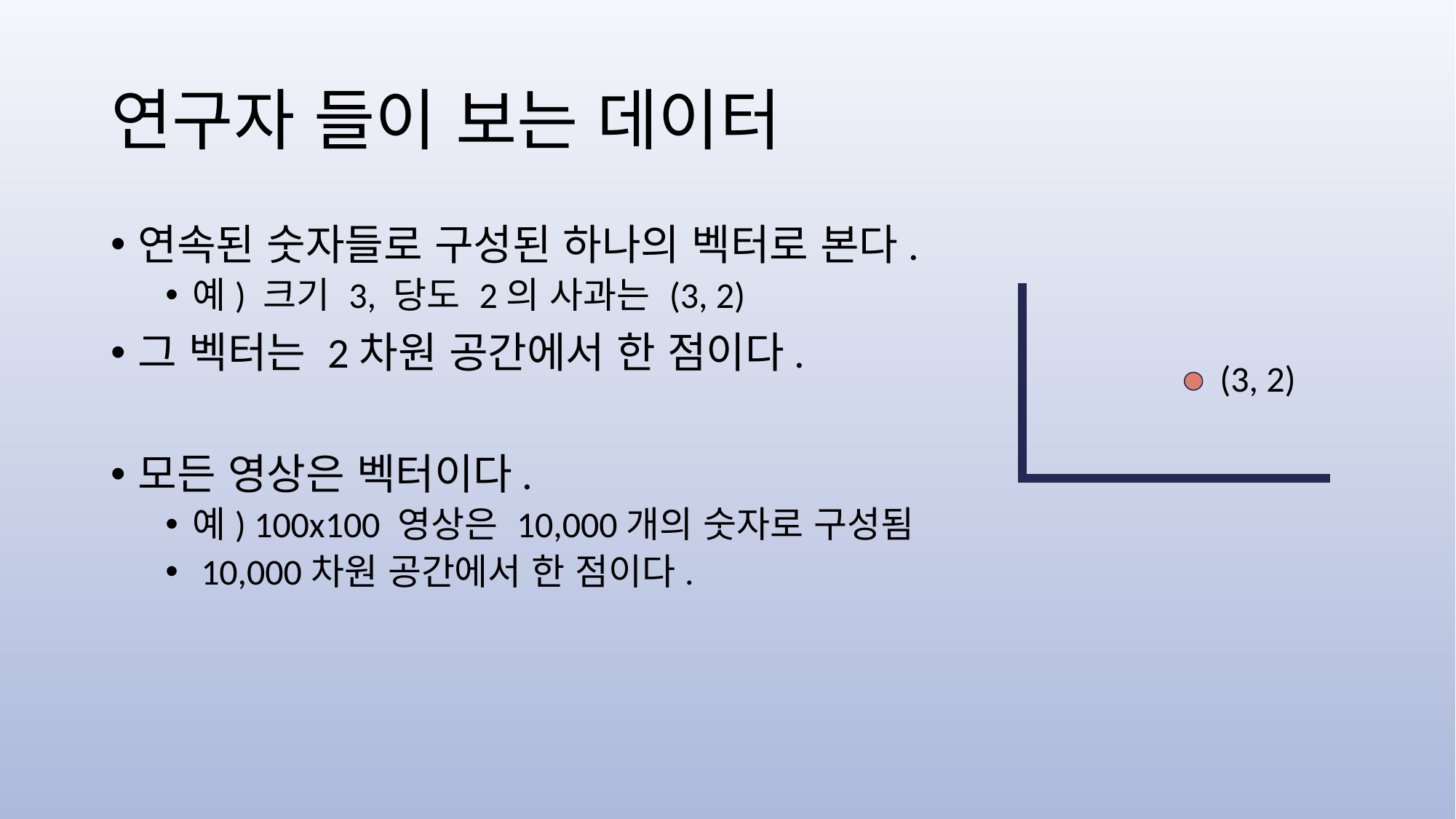

# 연구자 들이 보는 데이터
연속된 숫자들로 구성된 하나의 벡터로 본다.
예) 크기 3, 당도 2의 사과는 (3, 2)
그 벡터는 2차원 공간에서 한 점이다.

모든 영상은 벡터이다.
예) 100x100 영상은 10,000개의 숫자로 구성됨
 10,000차원 공간에서 한 점이다.
(3, 2)